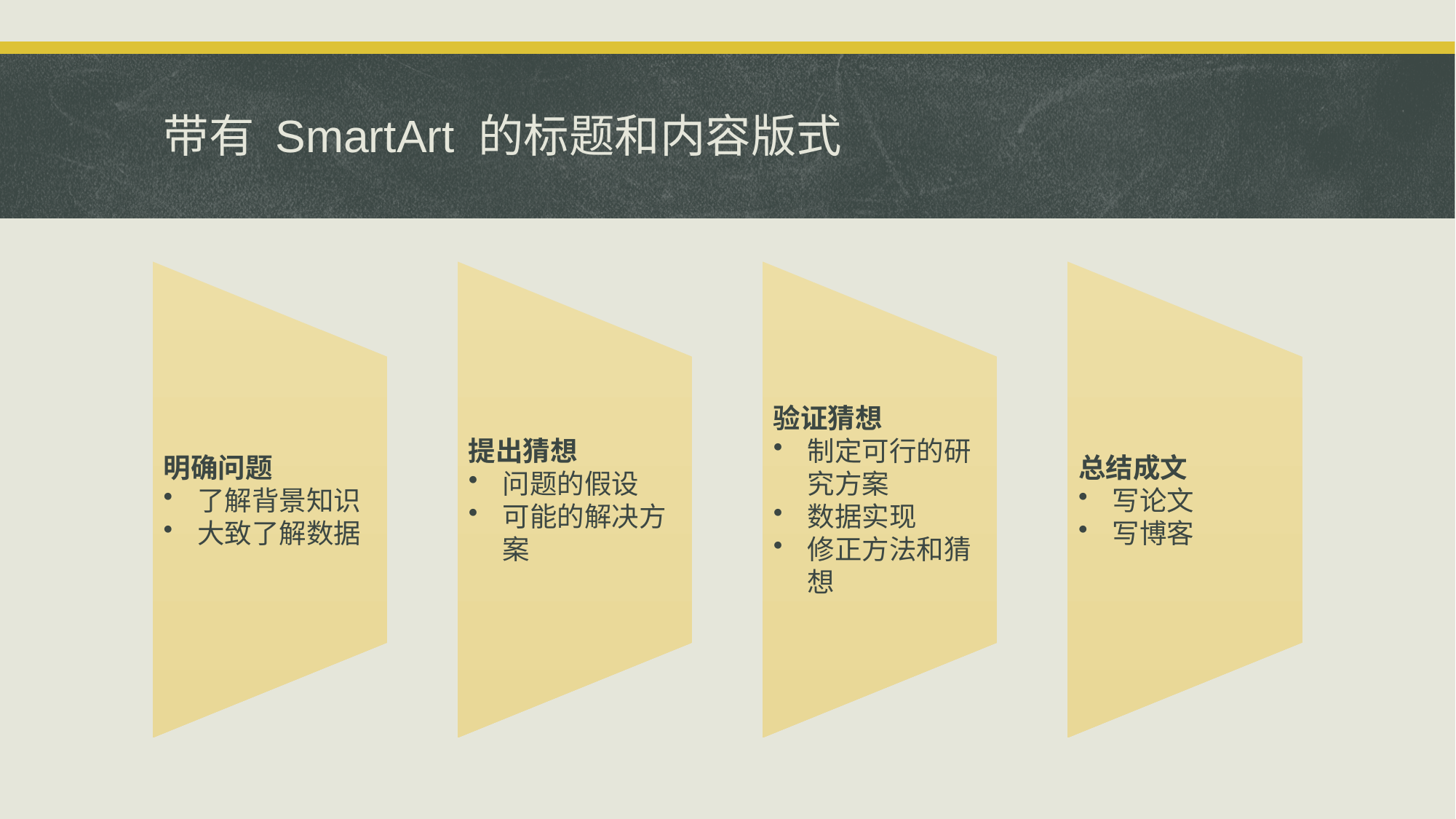

# 带有 SmartArt 的标题和内容版式
明确问题
了解背景知识
大致了解数据
提出猜想
问题的假设
可能的解决方案
验证猜想
制定可行的研究方案
数据实现
总结成文
写论文
写博客
修正方法和猜想